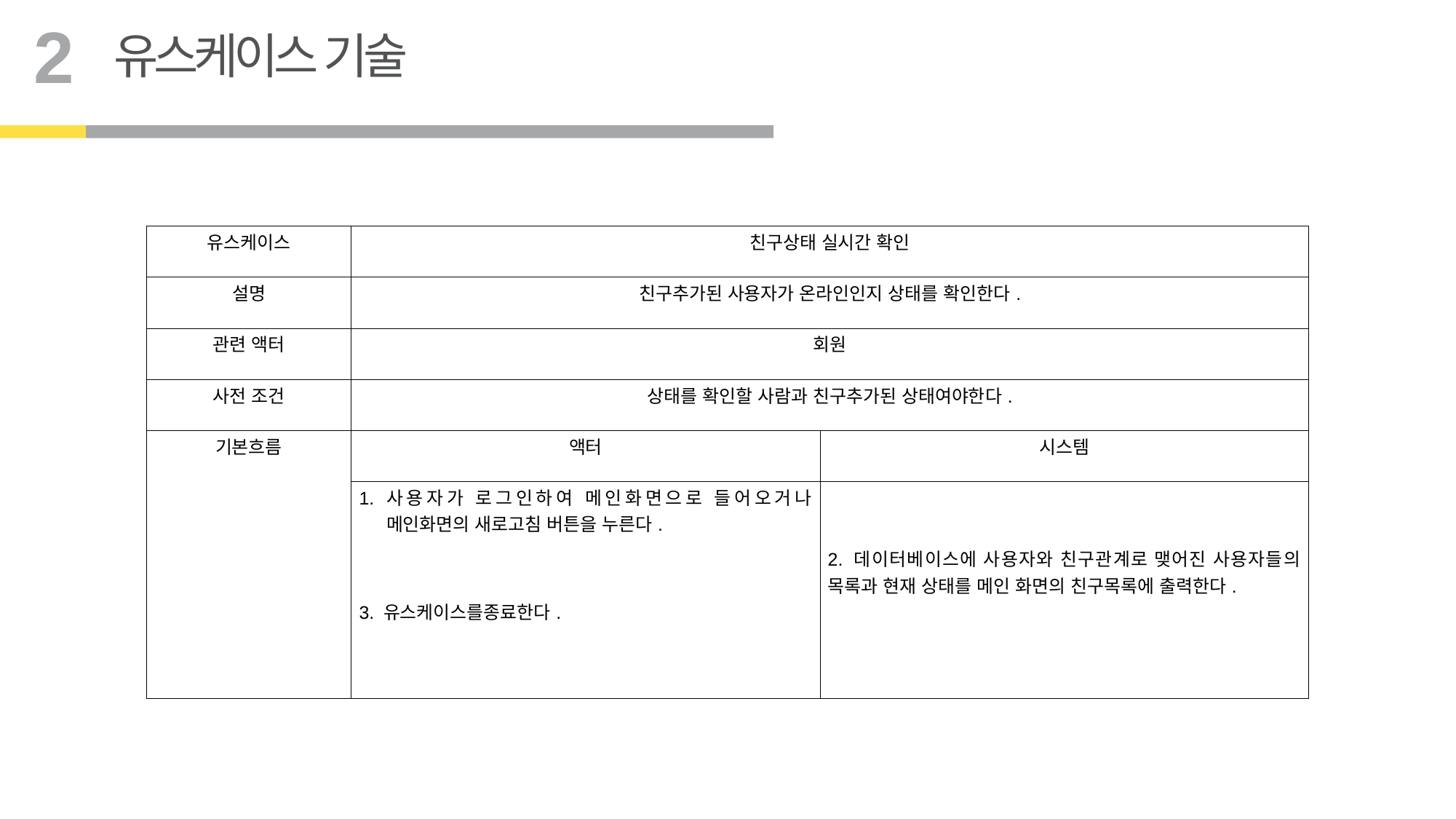

2
유스케이스 기술

| 유스케이스 | 친구상태 실시간 확인 |  |
| --- | --- | --- |
| 설명 | 친구추가된 사용자가 온라인인지 상태를 확인한다. |  |
| 관련 액터 | 회원 |  |
| 사전 조건 | 상태를 확인할 사람과 친구추가된 상태여야한다. |  |
| 기본흐름 | 액터 | 시스템 |
|  | 사용자가 로그인하여 메인화면으로 들어오거나 메인화면의 새로고침 버튼을 누른다. 3. 유스케이스를종료한다. | 2. 데이터베이스에 사용자와 친구관계로 맺어진 사용자들의 목록과 현재 상태를 메인 화면의 친구목록에 출력한다. |